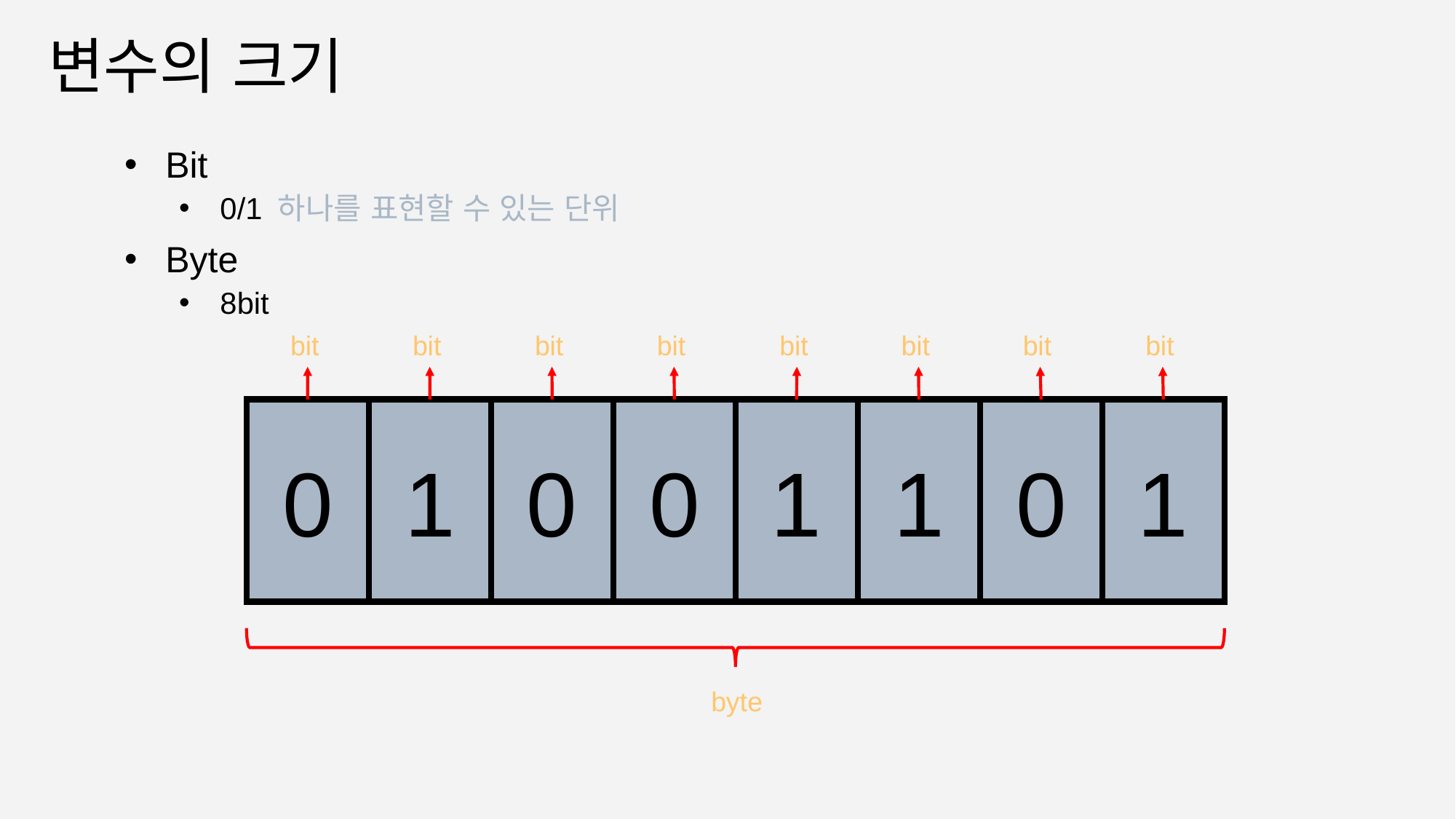

# 변수의 크기
Bit
0/1 하나를 표현할 수 있는 단위
Byte
8bit

bit
bit
bit
bit
bit
bit
bit
bit
0
1
0
0
1
1
0
1
byte